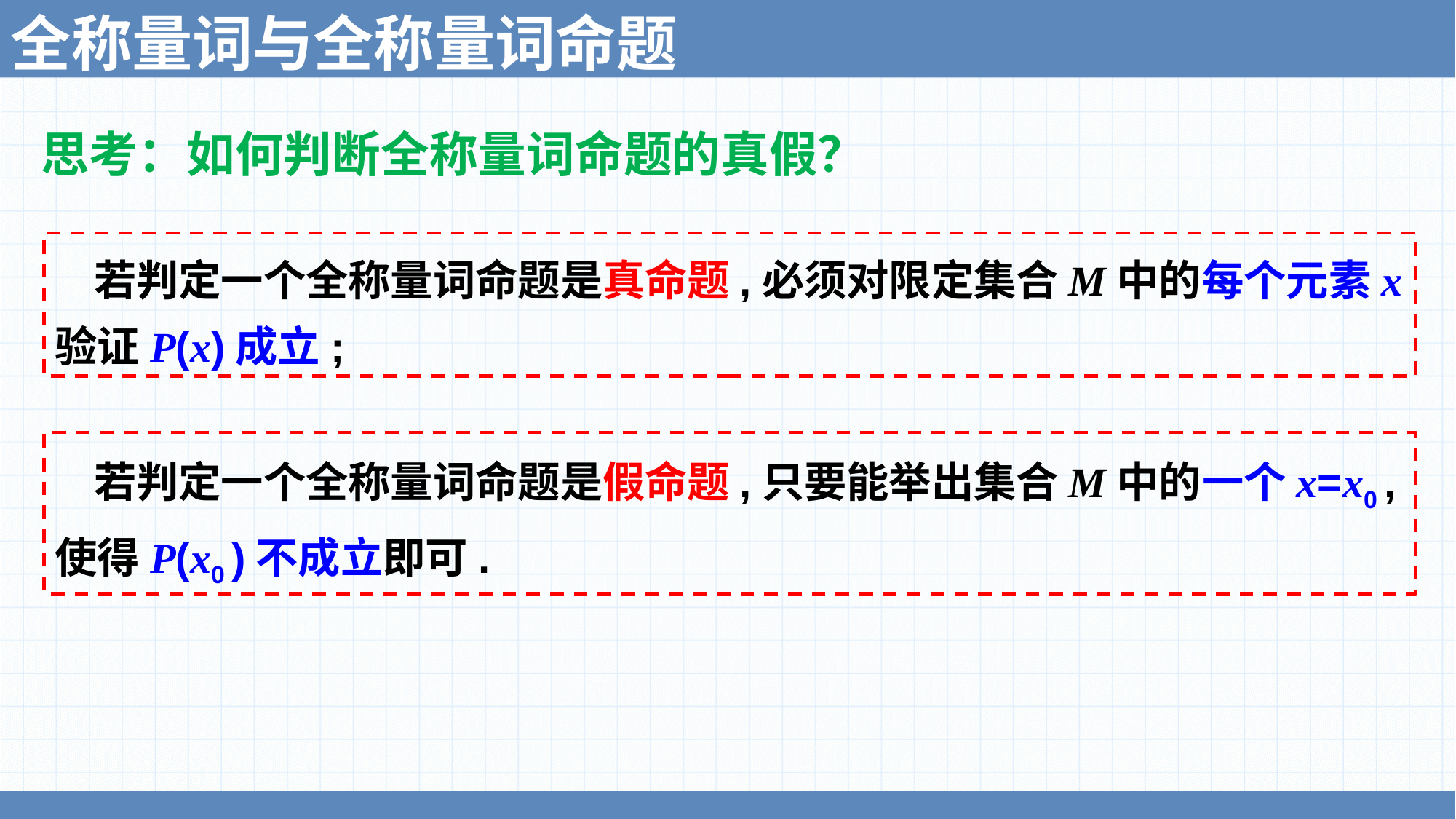

全称量词与全称量词命题
思考：如何判断全称量词命题的真假？
   若判定一个全称量词命题是真命题,必须对限定集合M中的每个元素x验证P(x)成立;
   若判定一个全称量词命题是假命题,只要能举出集合M中的一个x=x0 ,使得P(x0 )不成立即可.